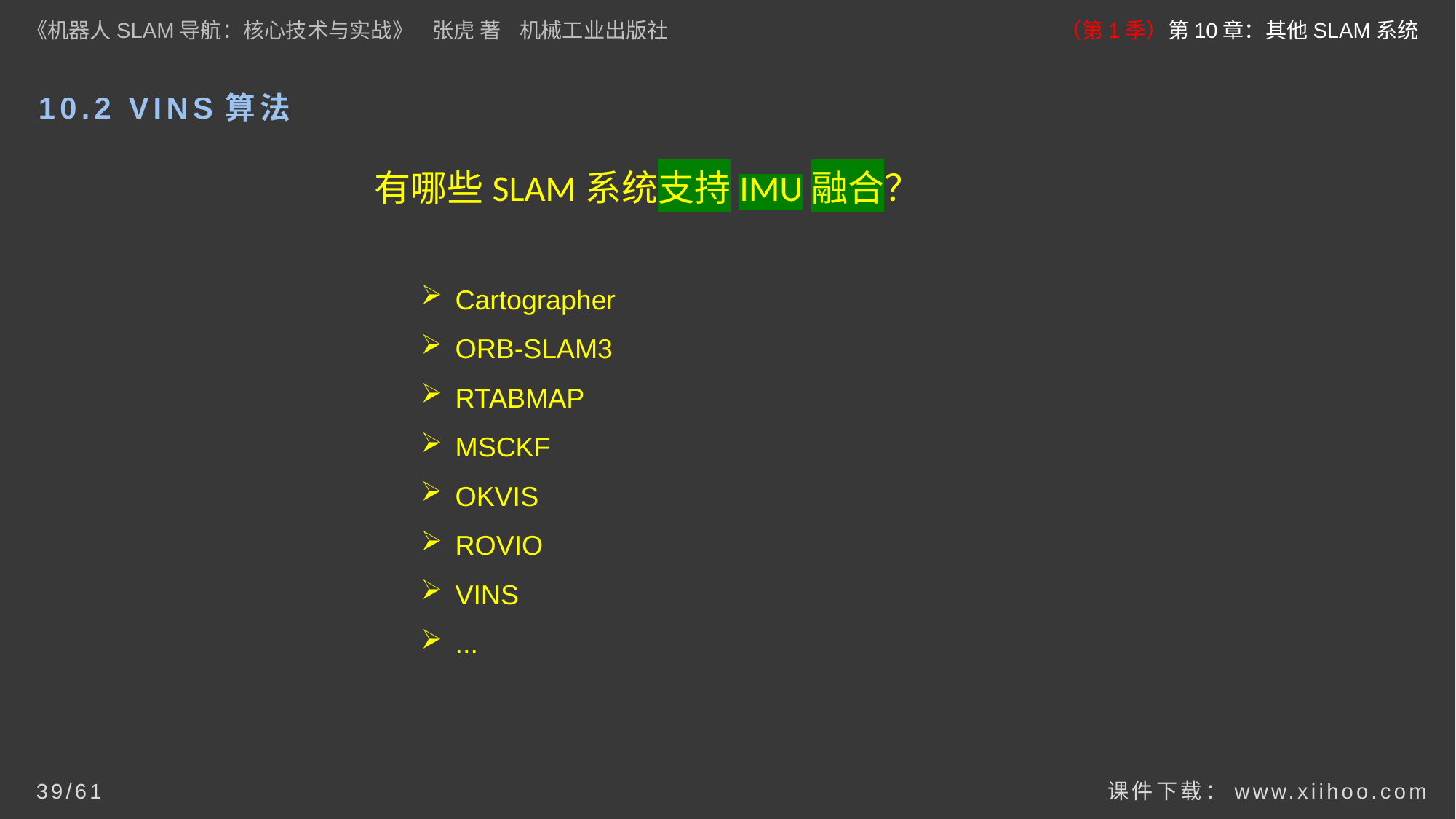

《机器人SLAM导航：核心技术与实战》    张虎 著    机械工业出版社
（第1季）第10章：其他SLAM系统
# 10.2 VINS算法
有哪些SLAM系统支持IMU融合？
Cartographer
ORB-SLAM3
RTABMAP
MSCKF
OKVIS
ROVIO
VINS
...
课件下载：www.xiihoo.com
39/61